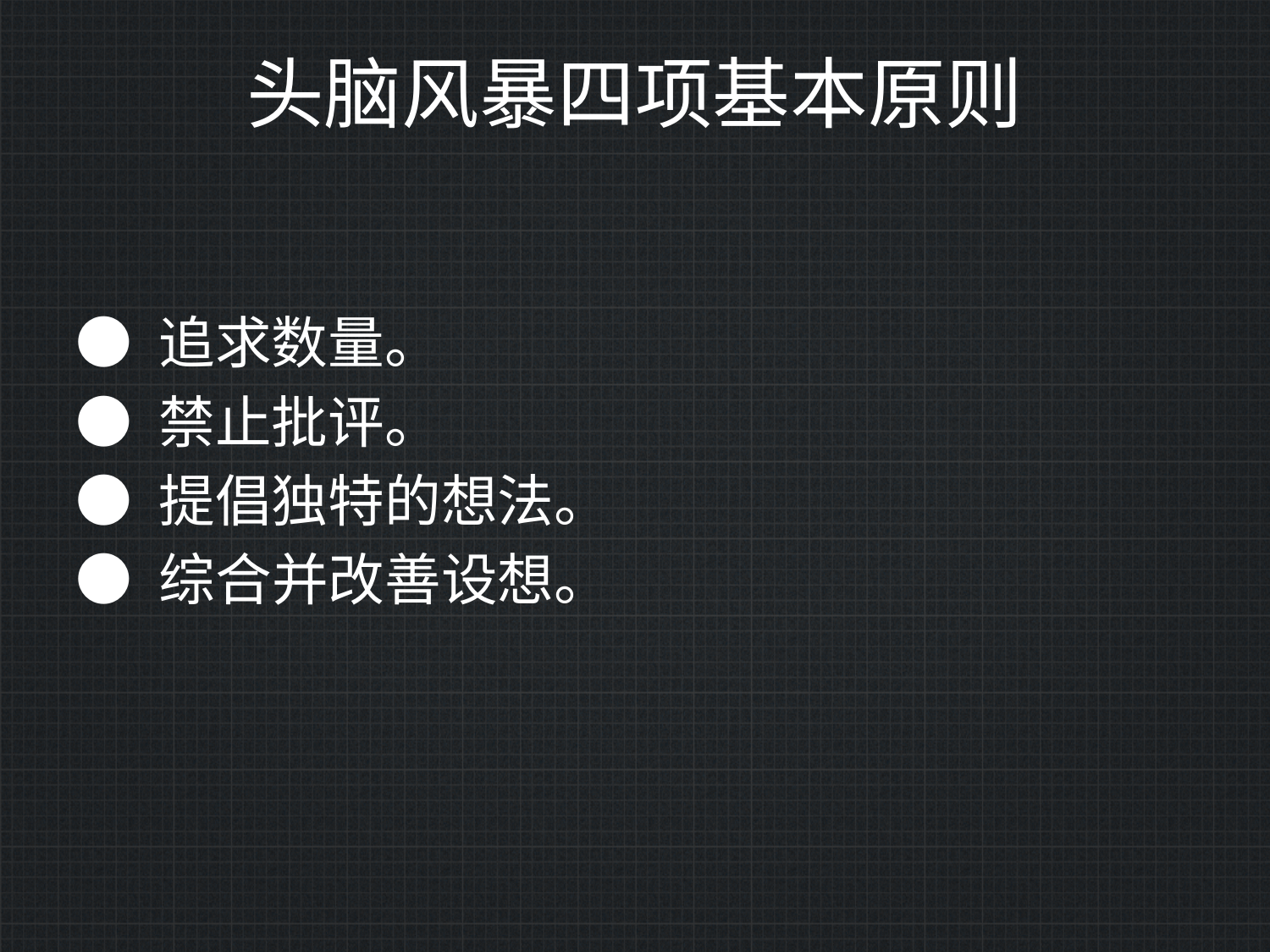

# 头脑风暴四项基本原则

● 追求数量。
● 禁止批评。
● 提倡独特的想法。
● 综合并改善设想。